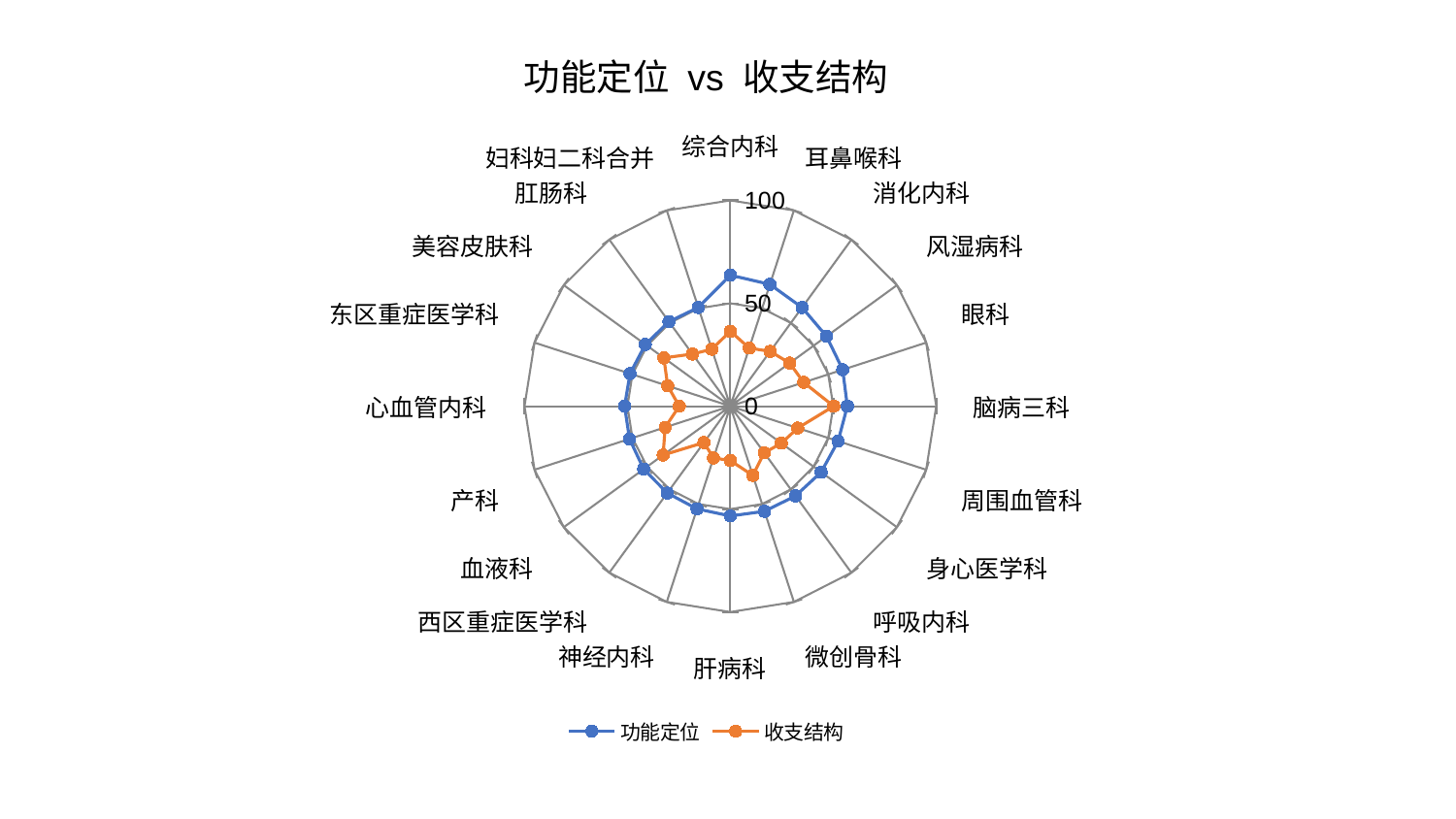

### Chart: 功能定位 vs 收支结构

| Category | 功能定位 | 收支结构 |
|---|---|---|
| 综合内科 | 63.667965036112285 | 36.42999441454717 |
| 耳鼻喉科 | 62.24413627735147 | 29.693939787506576 |
| 消化内科 | 59.271713614129155 | 32.92908649424608 |
| 风湿病科 | 57.751443401664844 | 35.63496155925554 |
| 眼科 | 57.388925592447976 | 37.45709786176734 |
| 脑病三科 | 56.83937788556471 | 50.215351961772676 |
| 周围血管科 | 55.043814217275845 | 34.42581829594131 |
| 身心医学科 | 54.523077545726984 | 30.628182390319626 |
| 呼吸内科 | 53.87396998826642 | 28.028489034155392 |
| 微创骨科 | 53.7060457586954 | 35.36799638160176 |
| 肝病科 | 53.35058107836222 | 26.42874856311693 |
| 神经内科 | 52.47795922471684 | 26.44184510636742 |
| 西区重症医学科 | 52.16233788359913 | 21.861264679247025 |
| 血液科 | 52.0413456422125 | 40.36716182180111 |
| 产科 | 51.49720107643997 | 33.30559352876026 |
| 心血管内科 | 51.37703243817392 | 24.8368927956473 |
| 东区重症医学科 | 51.23046449693494 | 32.00975344951109 |
| 美容皮肤科 | 51.05512837706424 | 39.94106802908416 |
| 肛肠科 | 50.77662521010202 | 31.340599653037838 |
| 妇科妇二科合并 | 50.45499273773076 | 29.114341839880463 |
37